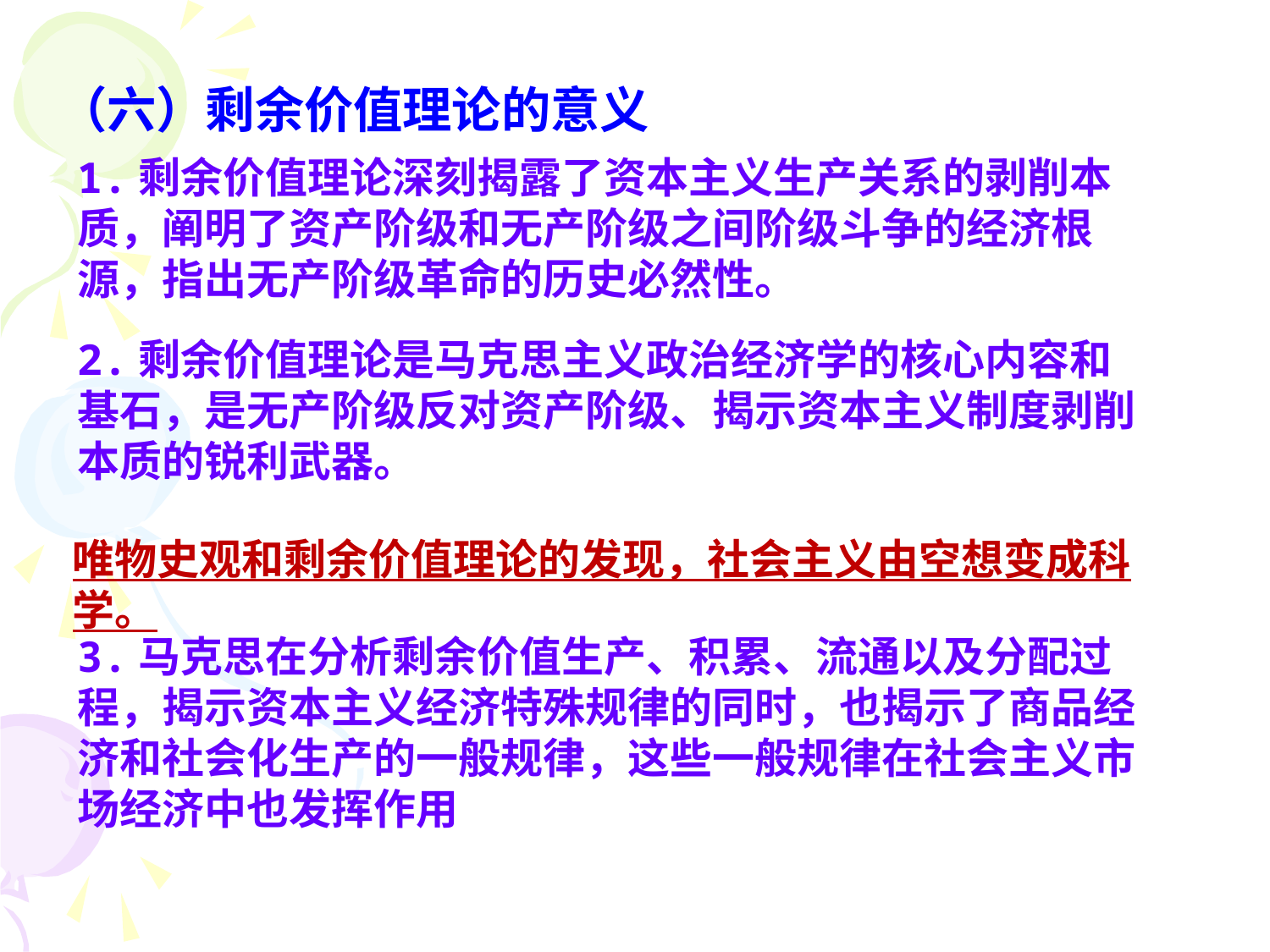

# （六）剩余价值理论的意义
1.剩余价值理论深刻揭露了资本主义生产关系的剥削本质，阐明了资产阶级和无产阶级之间阶级斗争的经济根源，指出无产阶级革命的历史必然性。
2.剩余价值理论是马克思主义政治经济学的核心内容和基石，是无产阶级反对资产阶级、揭示资本主义制度剥削本质的锐利武器。
唯物史观和剩余价值理论的发现，社会主义由空想变成科学。
3.马克思在分析剩余价值生产、积累、流通以及分配过程，揭示资本主义经济特殊规律的同时，也揭示了商品经济和社会化生产的一般规律，这些一般规律在社会主义市场经济中也发挥作用